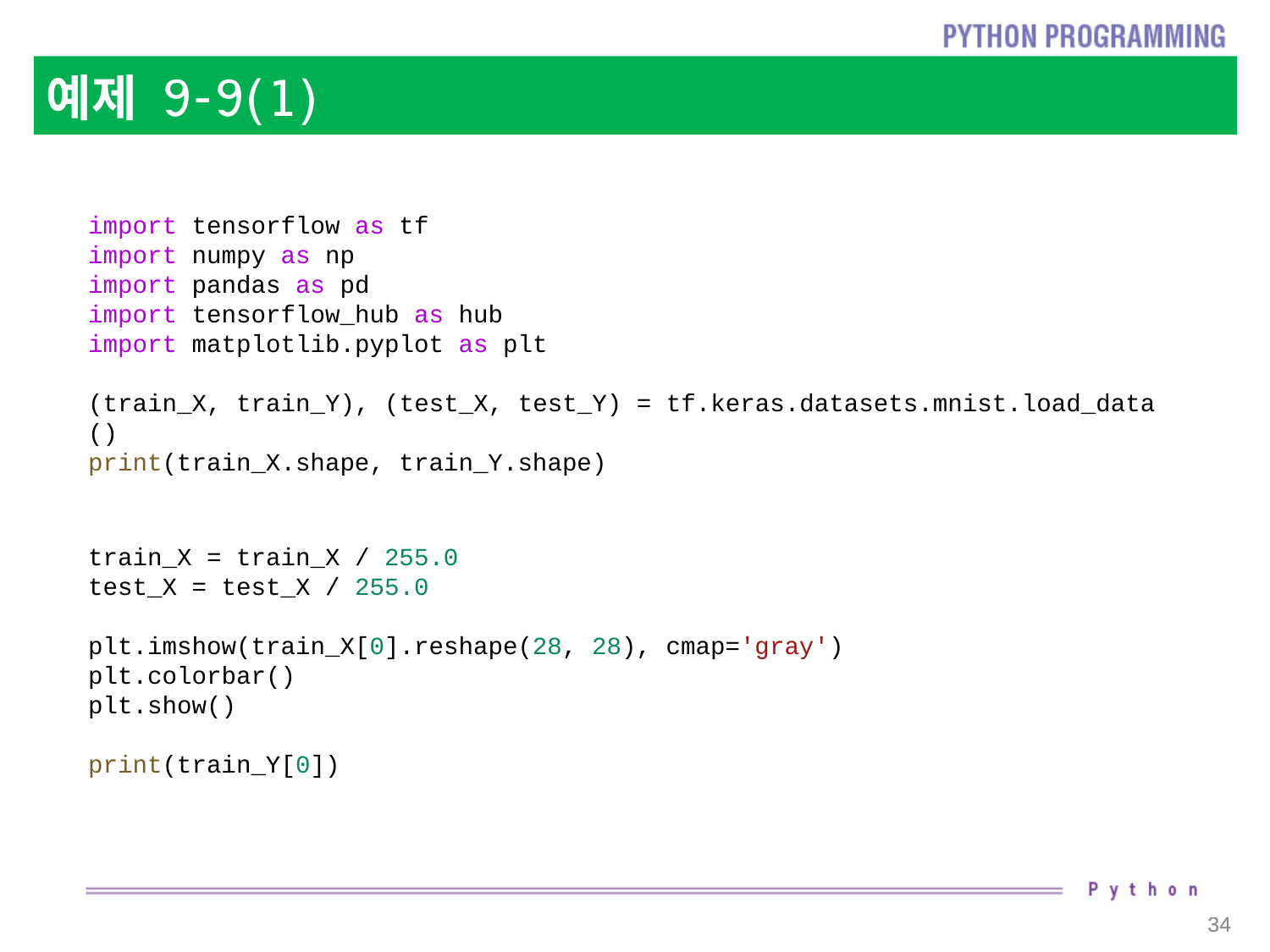

# 예제 9-9(1)

import tensorflow as tf
import numpy as np
import pandas as pd
import tensorflow_hub as hub
import matplotlib.pyplot as plt
(train_X, train_Y), (test_X, test_Y) = tf.keras.datasets.mnist.load_data()
print(train_X.shape, train_Y.shape)
train_X = train_X / 255.0
test_X = test_X / 255.0
plt.imshow(train_X[0].reshape(28, 28), cmap='gray')
plt.colorbar()
plt.show()
print(train_Y[0])
34